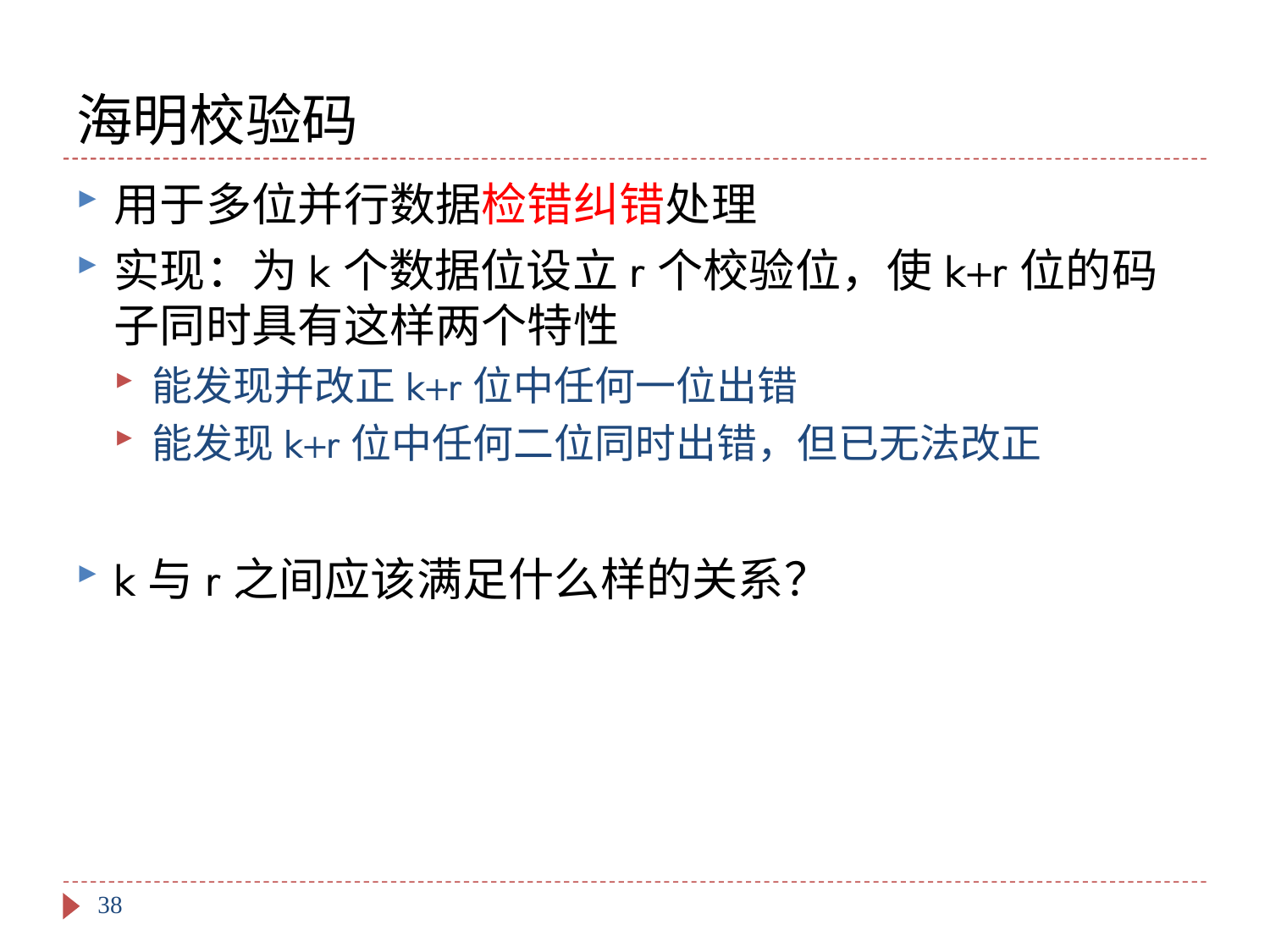

# 海明校验码
用于多位并行数据检错纠错处理
实现：为k个数据位设立r个校验位，使k+r位的码子同时具有这样两个特性
能发现并改正k+r位中任何一位出错
能发现k+r位中任何二位同时出错，但已无法改正

k与r之间应该满足什么样的关系？
38